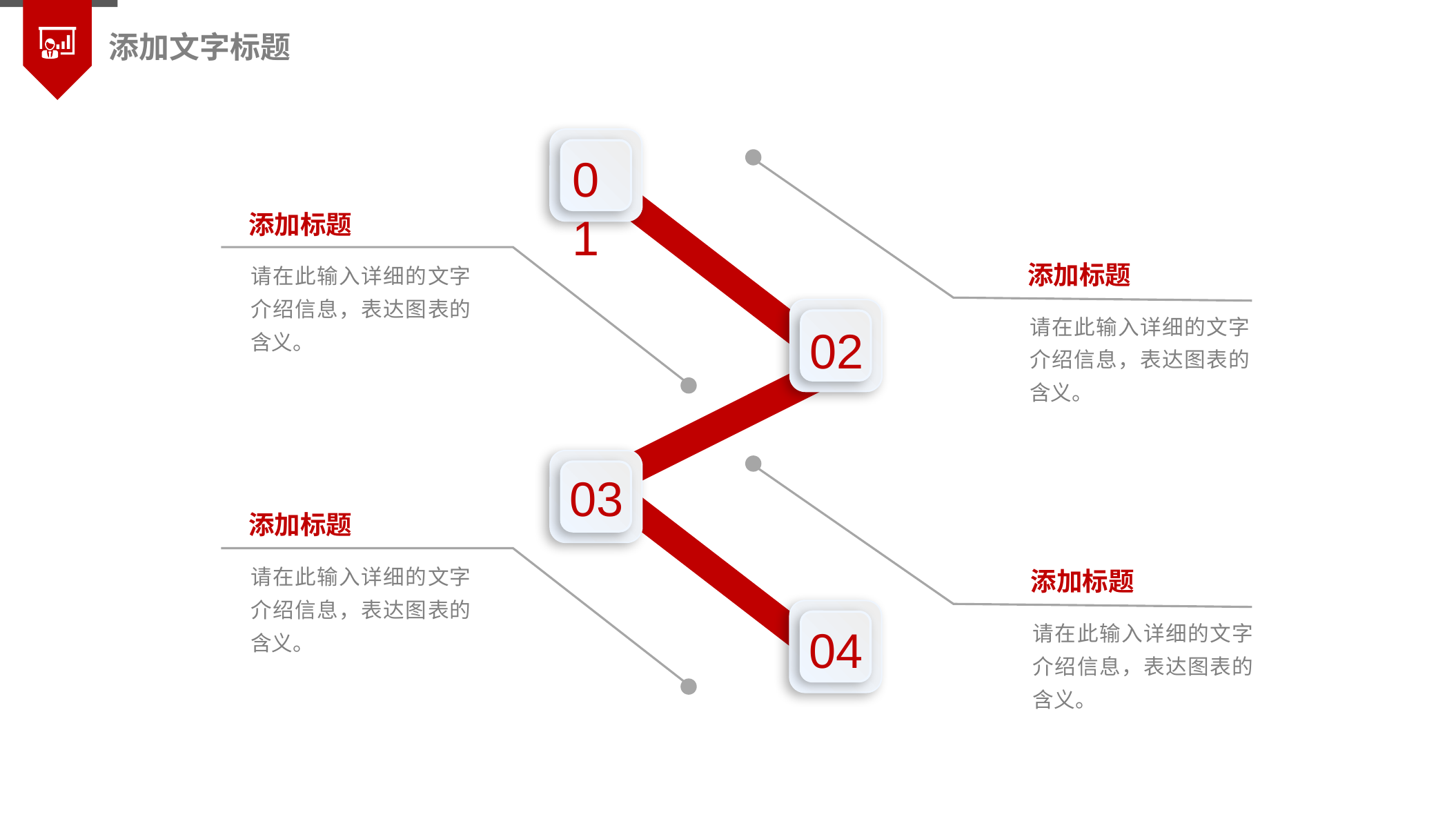

添加文字标题

01

添加标题

请在此输入详细的文字介绍信息，表达图表的含义。
添加标题

02
请在此输入详细的文字介绍信息，表达图表的含义。

03

添加标题

请在此输入详细的文字介绍信息，表达图表的含义。

添加标题

04
请在此输入详细的文字介绍信息，表达图表的含义。